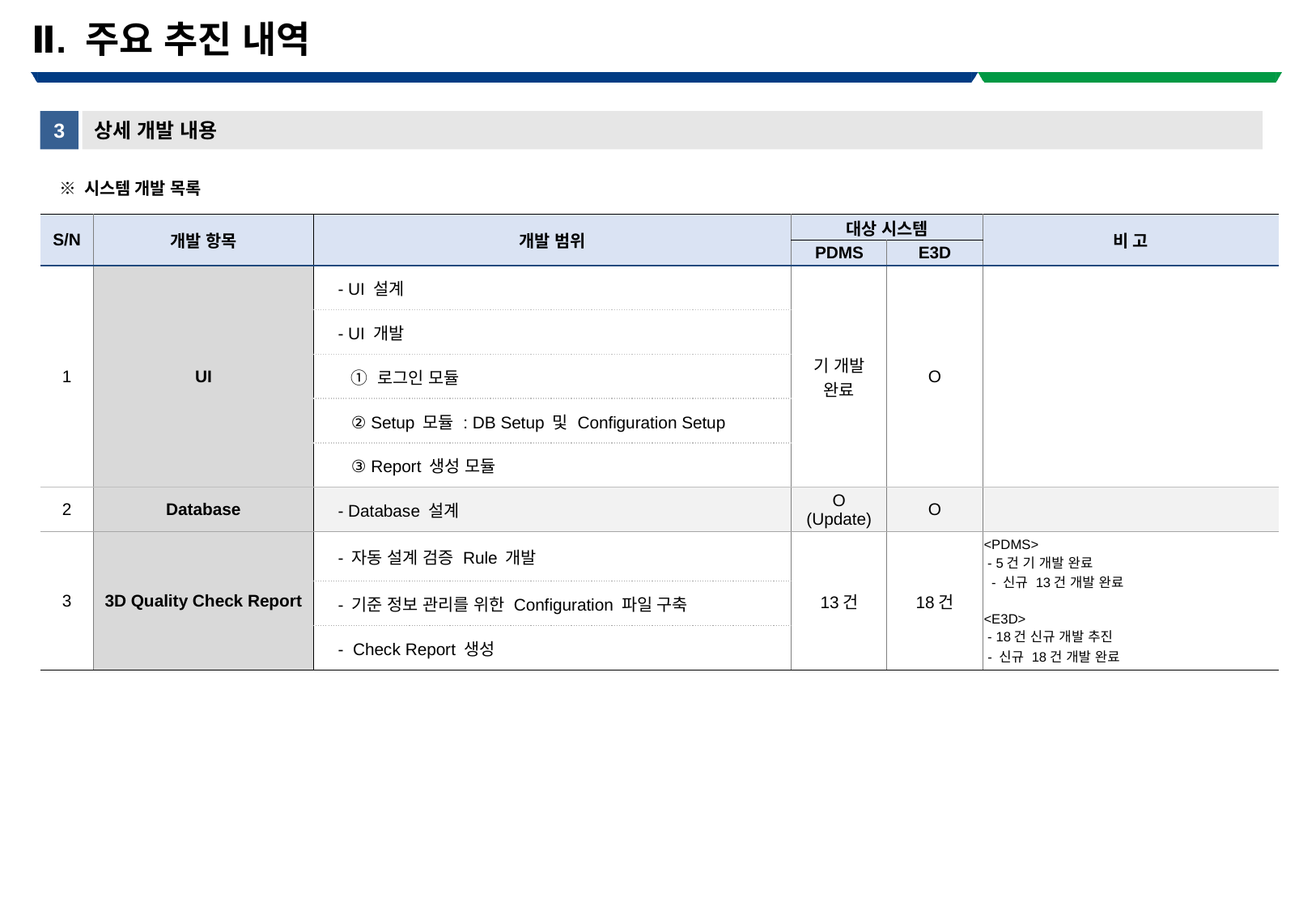

# Ⅱ. 주요 추진 내역
3
상세 개발 내용
※ 시스템 개발 목록
| S/N | 개발 항목 | 개발 범위 | 대상 시스템 |  | 비 고 |
| --- | --- | --- | --- | --- | --- |
|  |  |  | PDMS | E3D |  |
| 1 | UI | - UI 설계 | 기 개발 완료 | O |  |
|  |  | - UI 개발 |  |  |  |
|  |  | ① 로그인 모듈 |  |  |  |
|  |  | ② Setup 모듈 : DB Setup 및 Configuration Setup |  |  |  |
|  |  | ③ Report 생성 모듈 |  |  |  |
| 2 | Database | - Database 설계 | O (Update) | O |  |
| 3 | 3D Quality Check Report | - 자동 설계 검증 Rule 개발 | 13건 | 18건 | <PDMS> - 5건 기 개발 완료 - 신규 13건 개발 완료 <E3D> - 18건 신규 개발 추진 - 신규 18건 개발 완료 |
|  |  | - 기준 정보 관리를 위한 Configuration 파일 구축 |  |  |  |
|  |  | - Check Report 생성 |  |  |  |